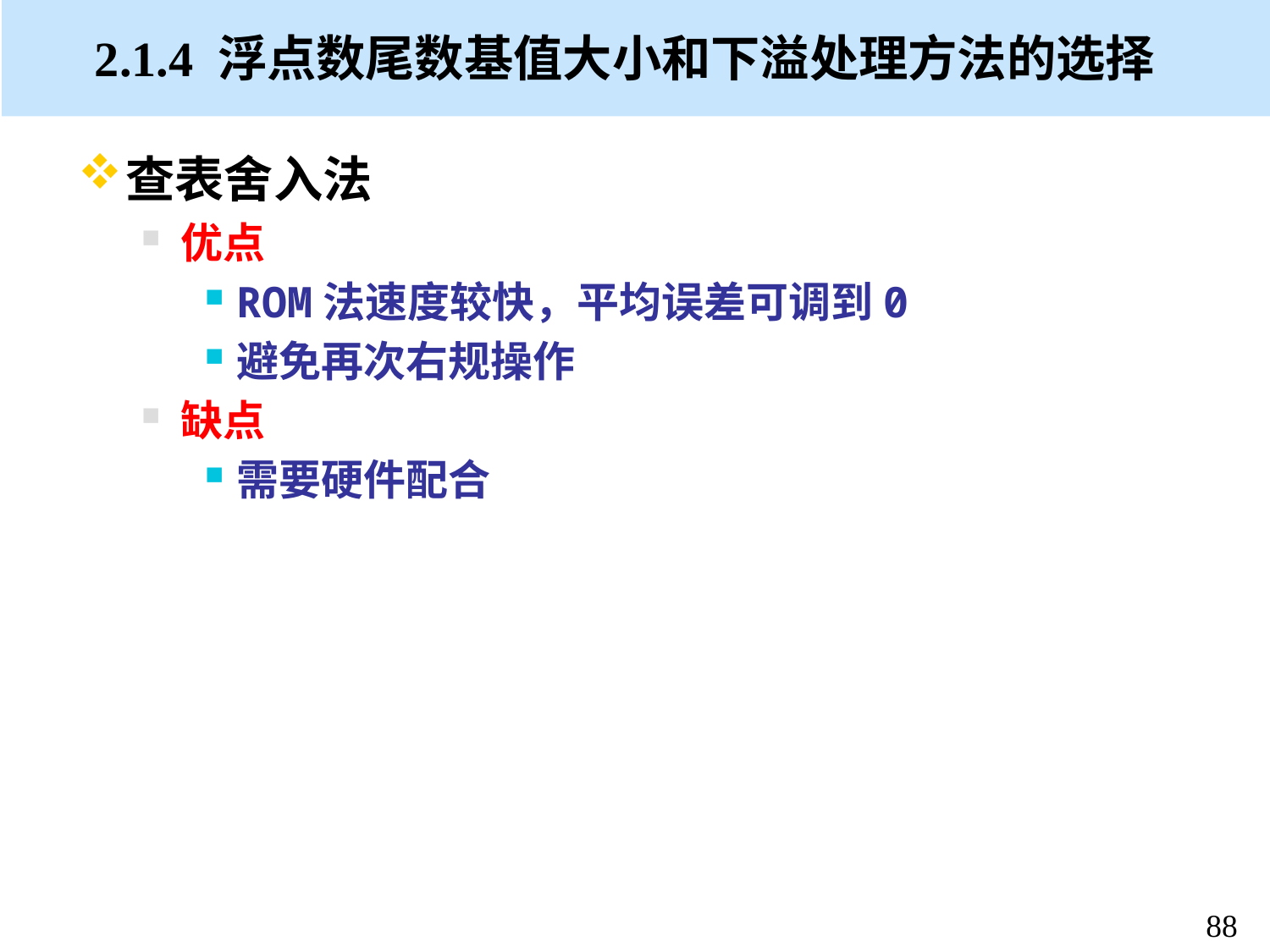

# 2.1.4 浮点数尾数基值大小和下溢处理方法的选择
查表舍入法
优点
ROM法速度较快，平均误差可调到0
避免再次右规操作
缺点
需要硬件配合